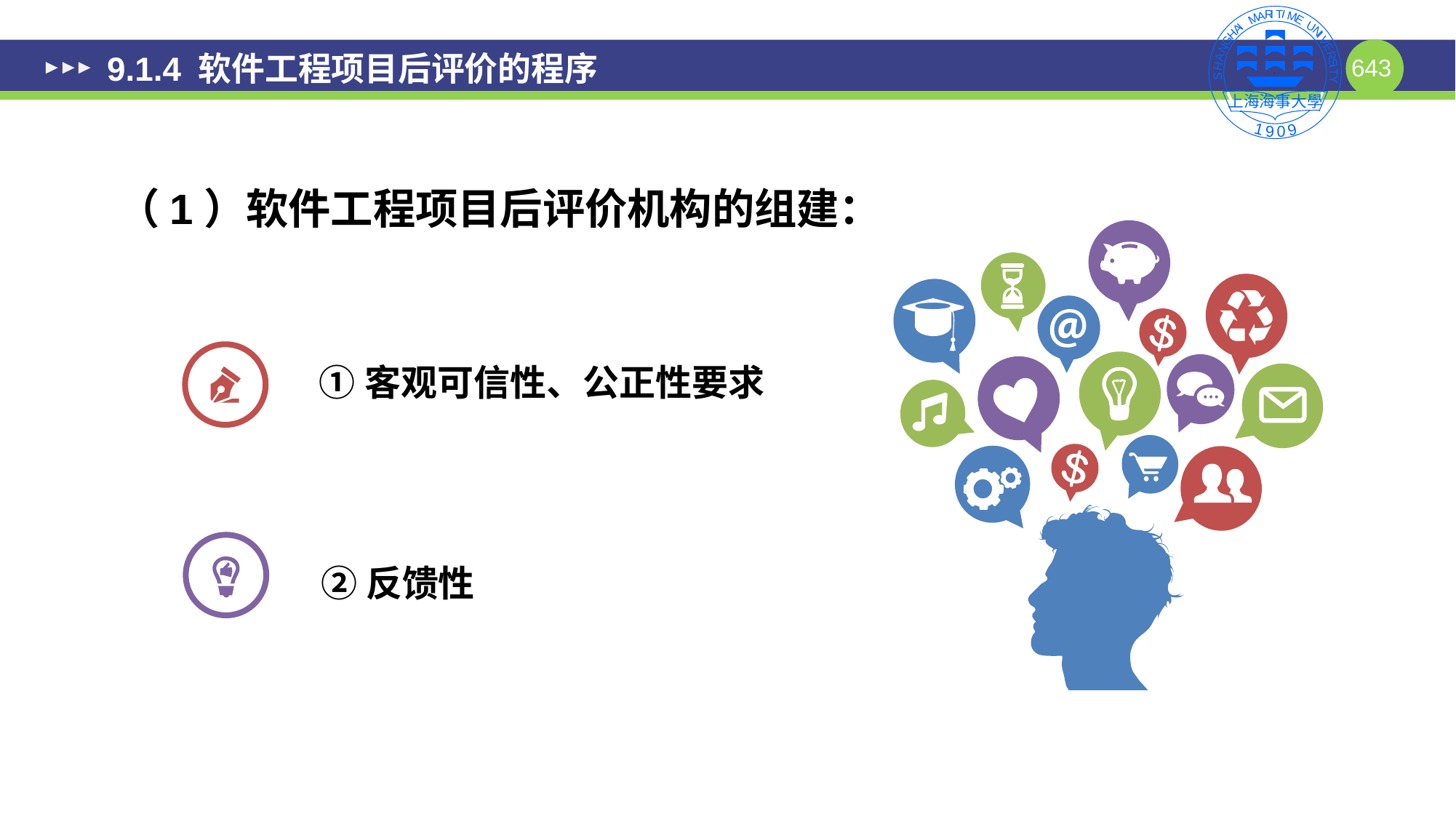

# 9.1.4 软件工程项目后评价的程序
（1）软件工程项目后评价机构的组建：

①客观可信性、公正性要求

②反馈性

643